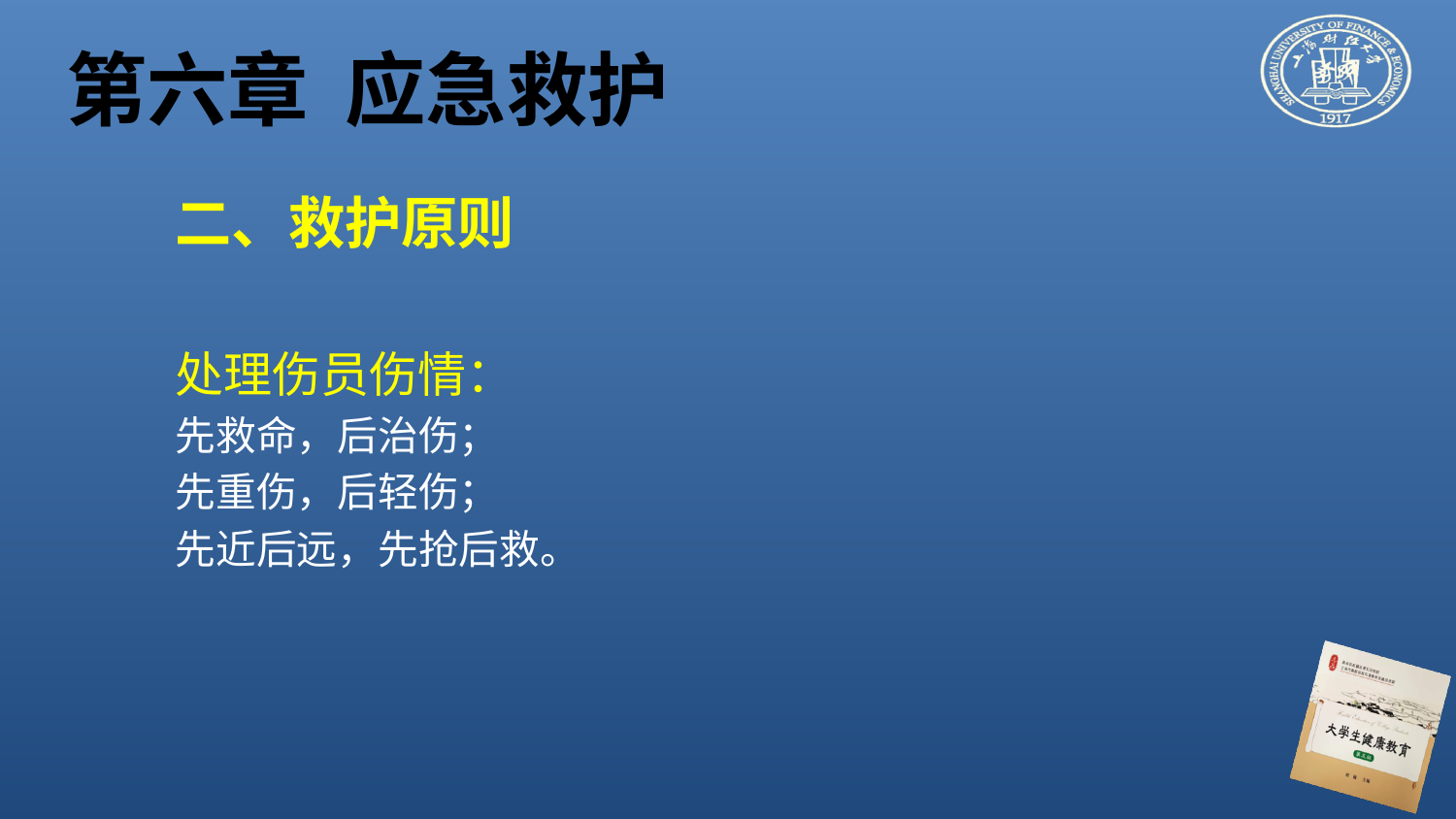

# 第六章  应急救护
二、救护原则

处理伤员伤情：
先救命，后治伤；
先重伤，后轻伤；
先近后远，先抢后救。